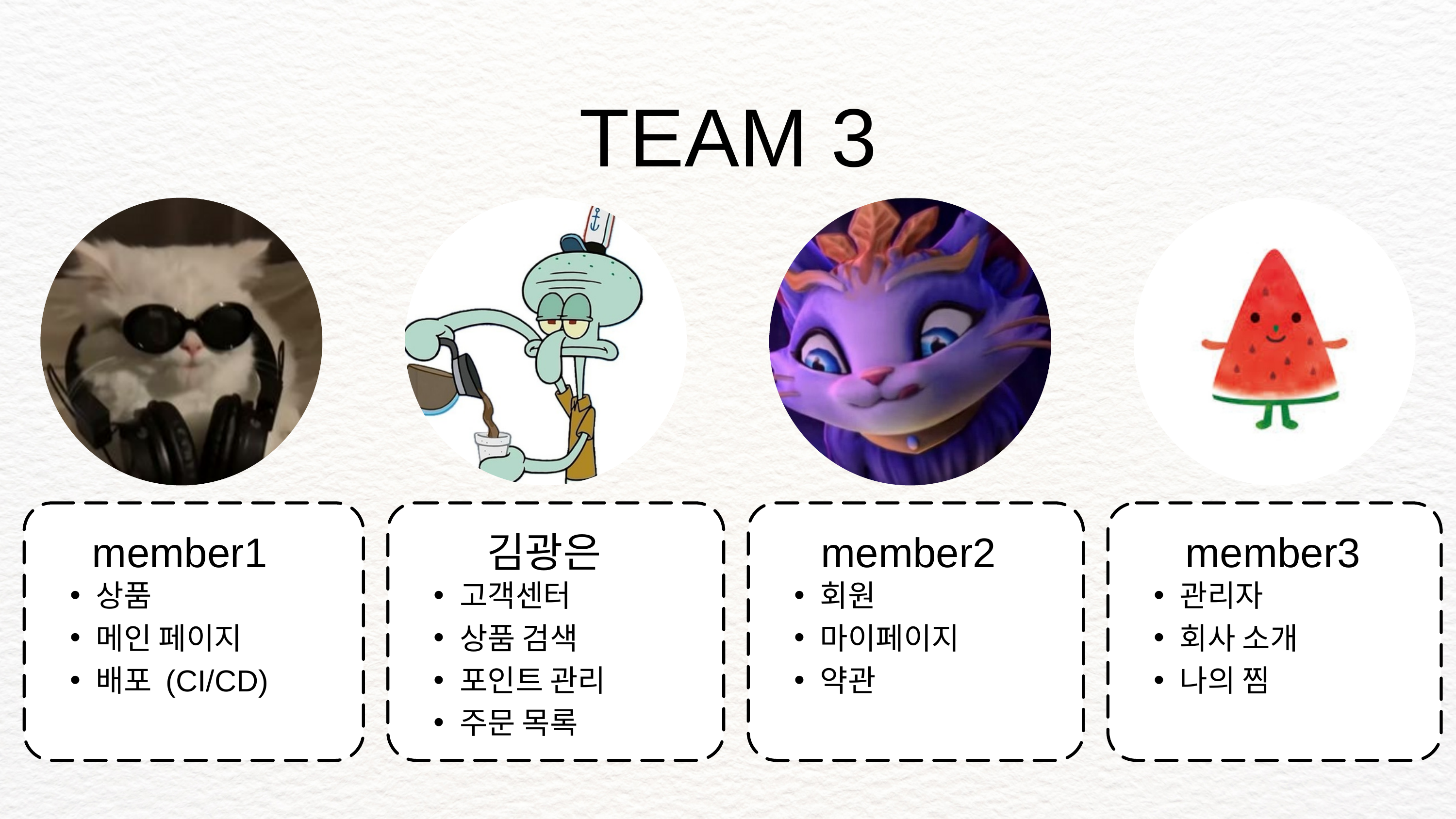

TEAM 3

상품
메인 페이지
배포 (CI/CD)

회원
마이페이지
약관

관리자
회사 소개
나의 찜

고객센터
상품 검색
포인트 관리
주문 목록
member1
김광은
member2
member3